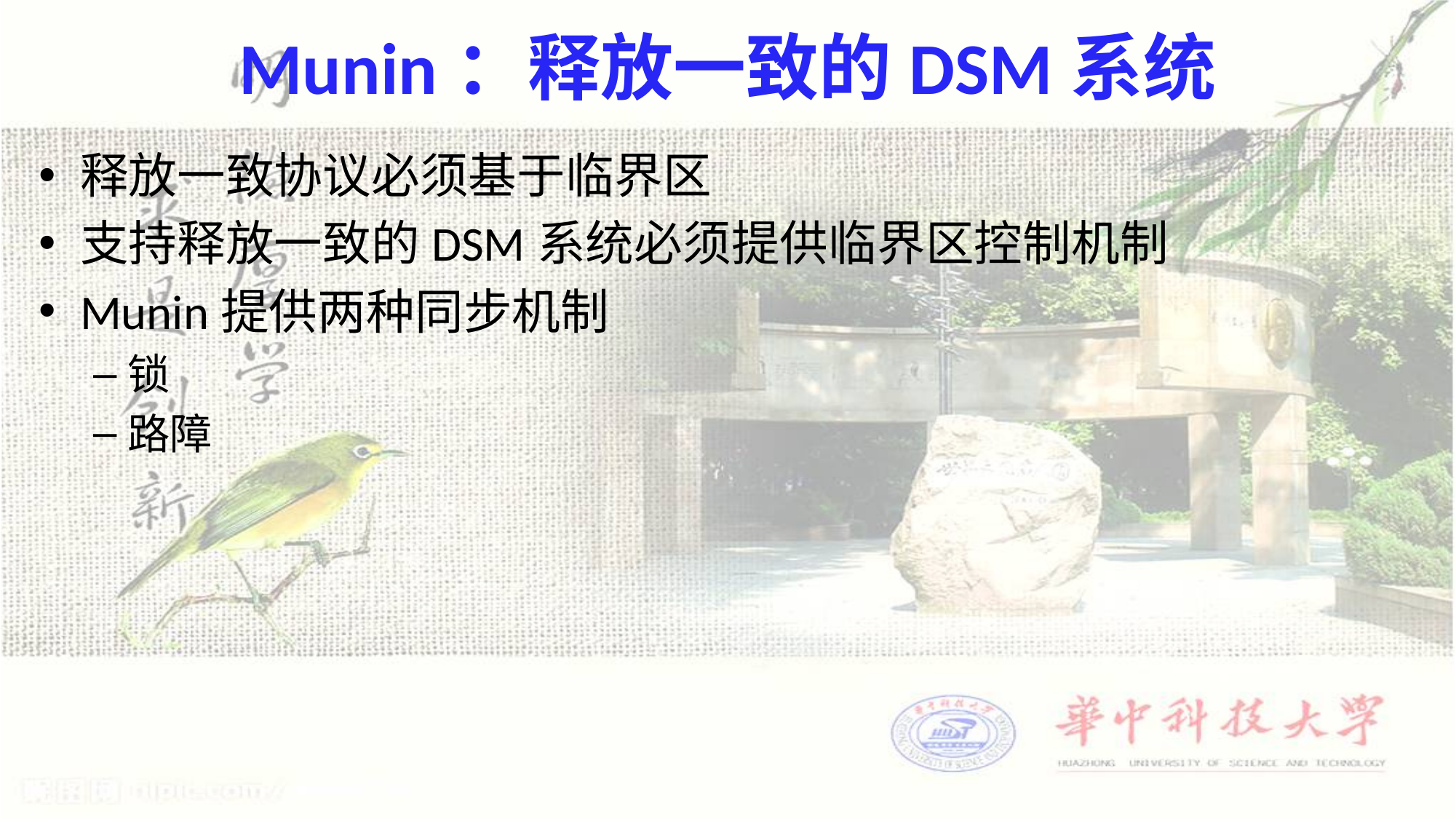

# Munin：释放一致的DSM系统
释放一致协议必须基于临界区
支持释放一致的DSM系统必须提供临界区控制机制
Munin提供两种同步机制
锁
路障